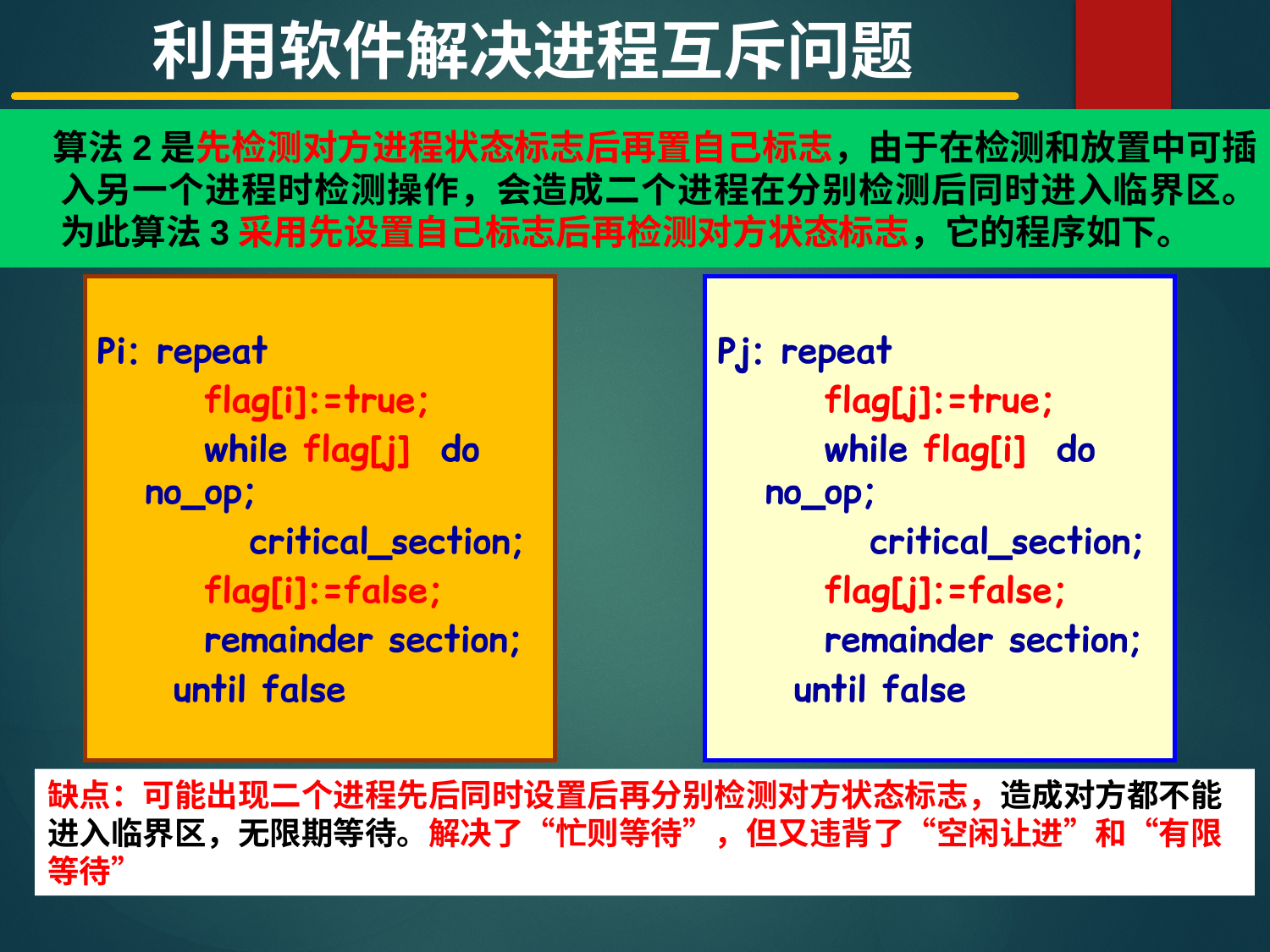

利用软件解决进程互斥问题
    算法2是先检测对方进程状态标志后再置自己标志，由于在检测和放置中可插入另一个进程时检测操作，会造成二个进程在分别检测后同时进入临界区。为此算法3采用先设置自己标志后再检测对方状态标志，它的程序如下。
Pi: repeat
       flag[i]:=true;
       while flag[j]  do no_op;
          critical_section;
       flag[i]:=false;
       remainder section;
     until false
Pj: repeat
       flag[j]:=true;
       while flag[i]  do no_op;
          critical_section;
       flag[j]:=false;
       remainder section;
     until false
缺点：可能出现二个进程先后同时设置后再分别检测对方状态标志，造成对方都不能进入临界区，无限期等待。解决了“忙则等待”，但又违背了“空闲让进”和“有限等待”